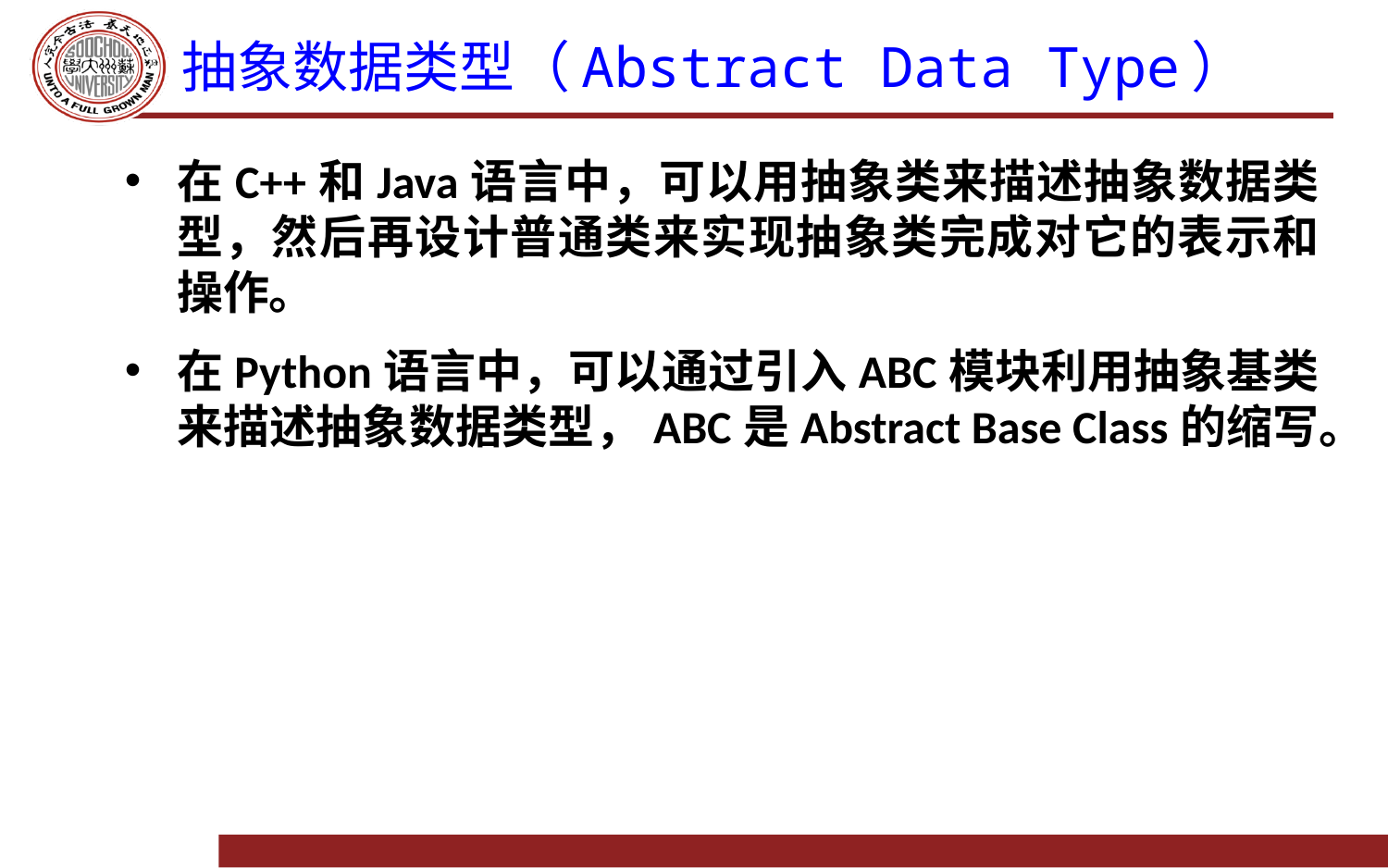

# 抽象数据类型（Abstract Data Type）
在C++和Java语言中，可以用抽象类来描述抽象数据类型，然后再设计普通类来实现抽象类完成对它的表示和操作。
在Python语言中，可以通过引入ABC模块利用抽象基类来描述抽象数据类型，ABC是Abstract Base Class的缩写。